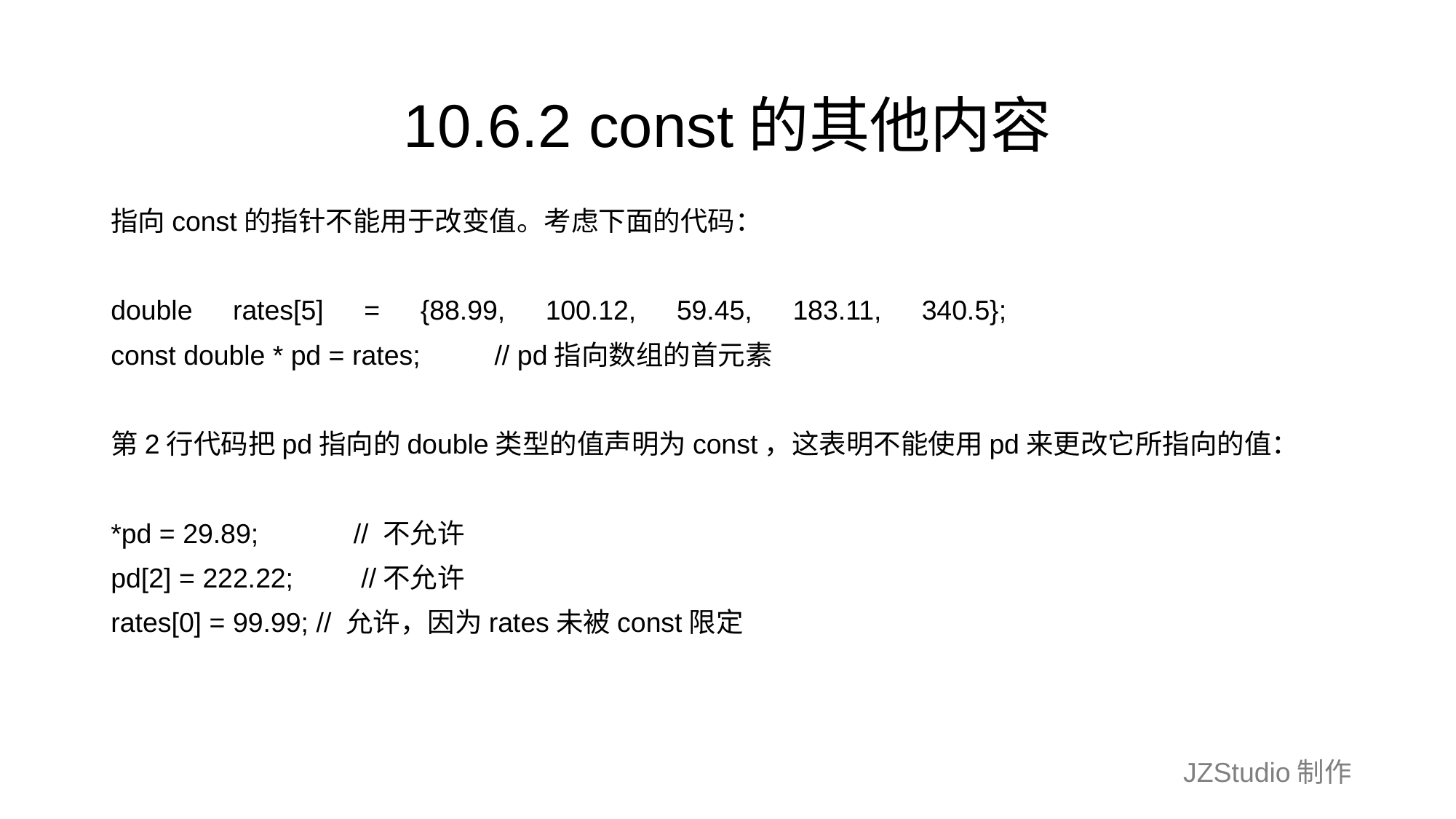

# 10.6.2 const的其他内容
指向const的指针不能用于改变值。考虑下面的代码：

double　rates[5]　=　{88.99,　100.12,　59.45,　183.11,　340.5};
const double * pd = rates;　　 // pd指向数组的首元素

第2行代码把pd指向的double类型的值声明为const，这表明不能使用pd来更改它所指向的值：

*pd = 29.89;　　　// 不允许
pd[2] = 222.22;　　//不允许
rates[0] = 99.99; // 允许，因为rates未被const限定